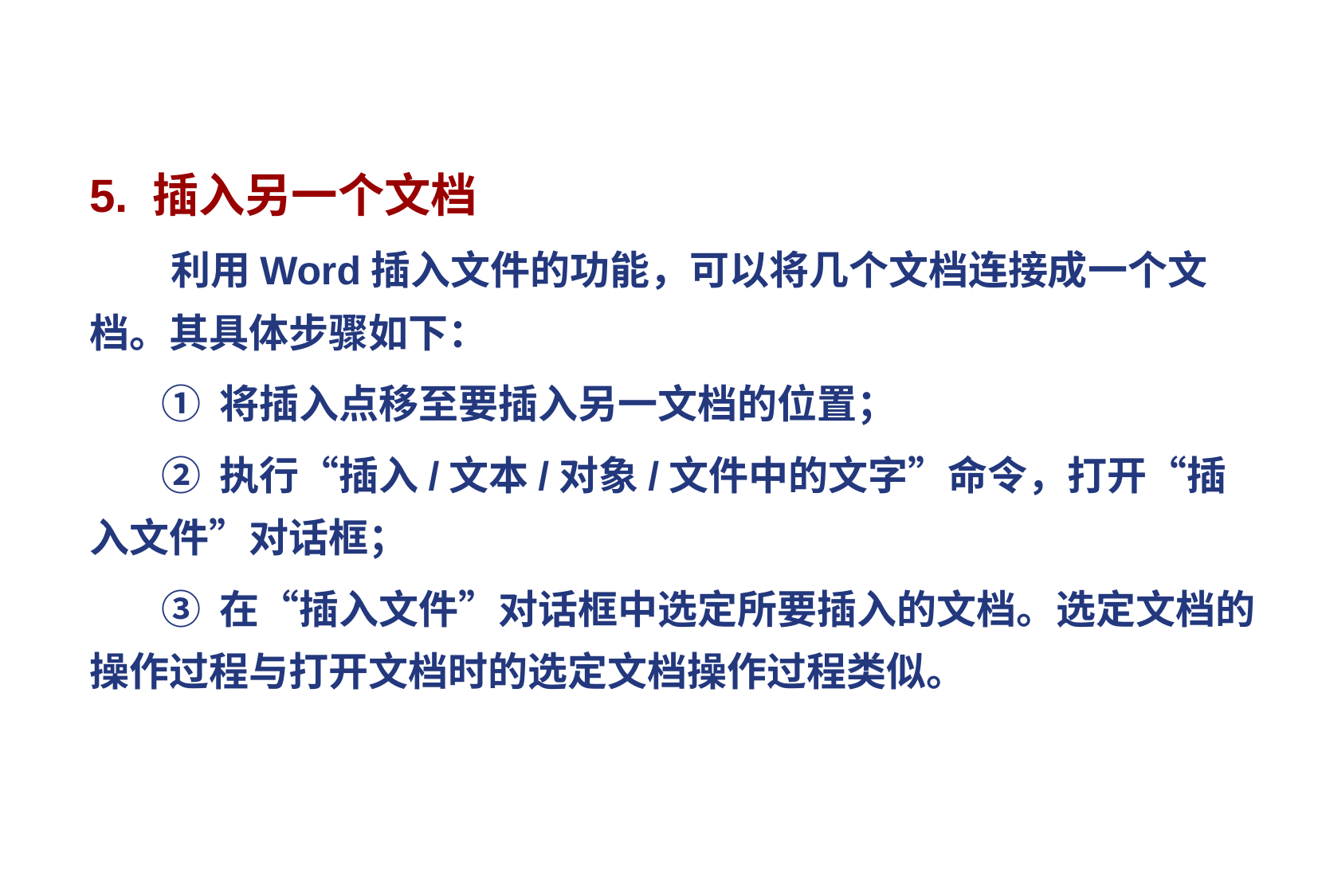

5. 插入另一个文档
        利用Word插入文件的功能，可以将几个文档连接成一个文档。其具体步骤如下：
        ① 将插入点移至要插入另一文档的位置；
        ② 执行“插入/文本/对象/文件中的文字”命令，打开“插入文件”对话框；
        ③ 在“插入文件”对话框中选定所要插入的文档。选定文档的操作过程与打开文档时的选定文档操作过程类似。